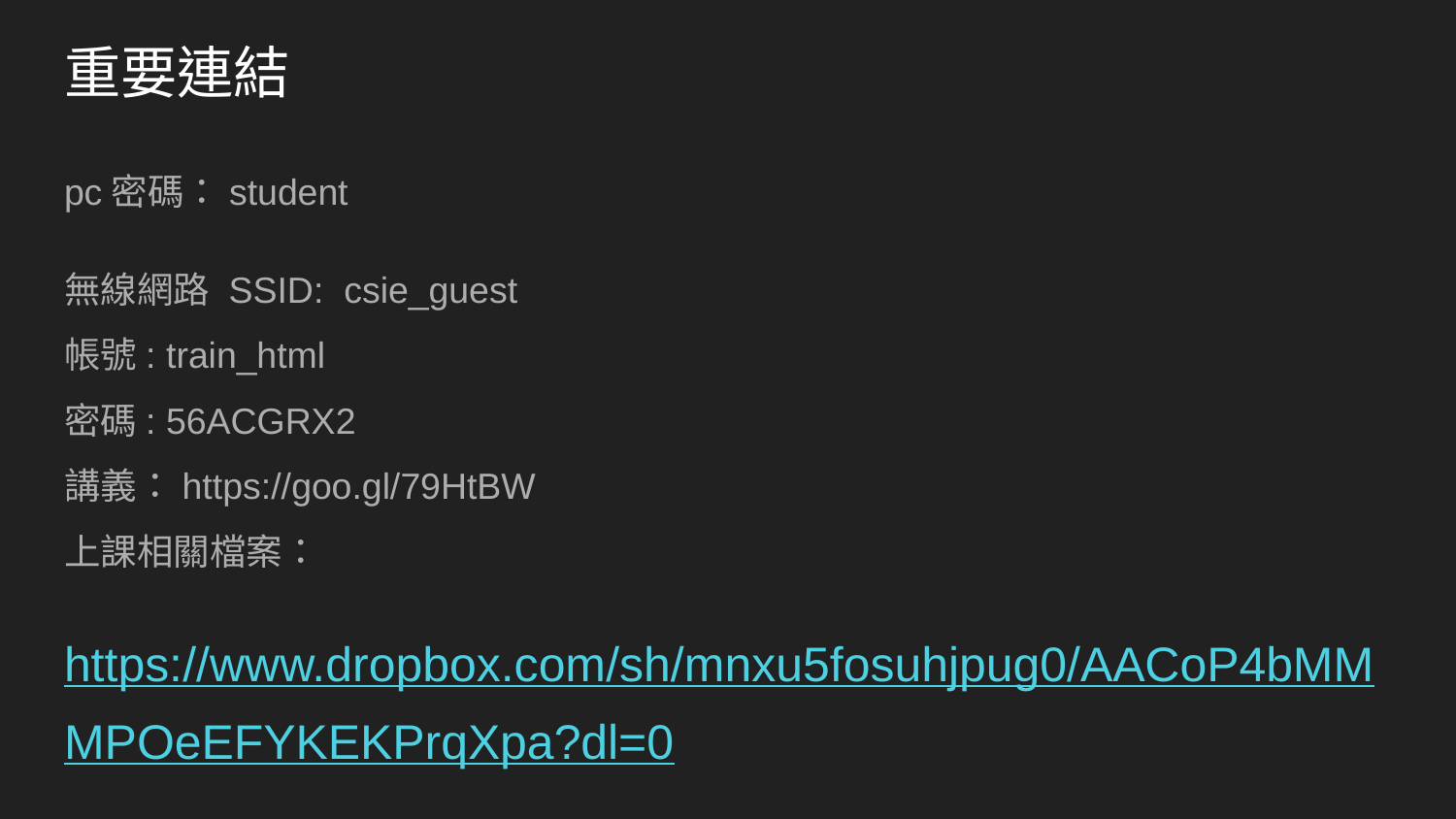

# 重要連結
pc密碼：student
無線網路 SSID:  csie_guest
帳號: train_html
密碼: 56ACGRX2
講義：https://goo.gl/79HtBW
上課相關檔案：
https://www.dropbox.com/sh/mnxu5fosuhjpug0/AACoP4bMMMPOeEFYKEKPrqXpa?dl=0